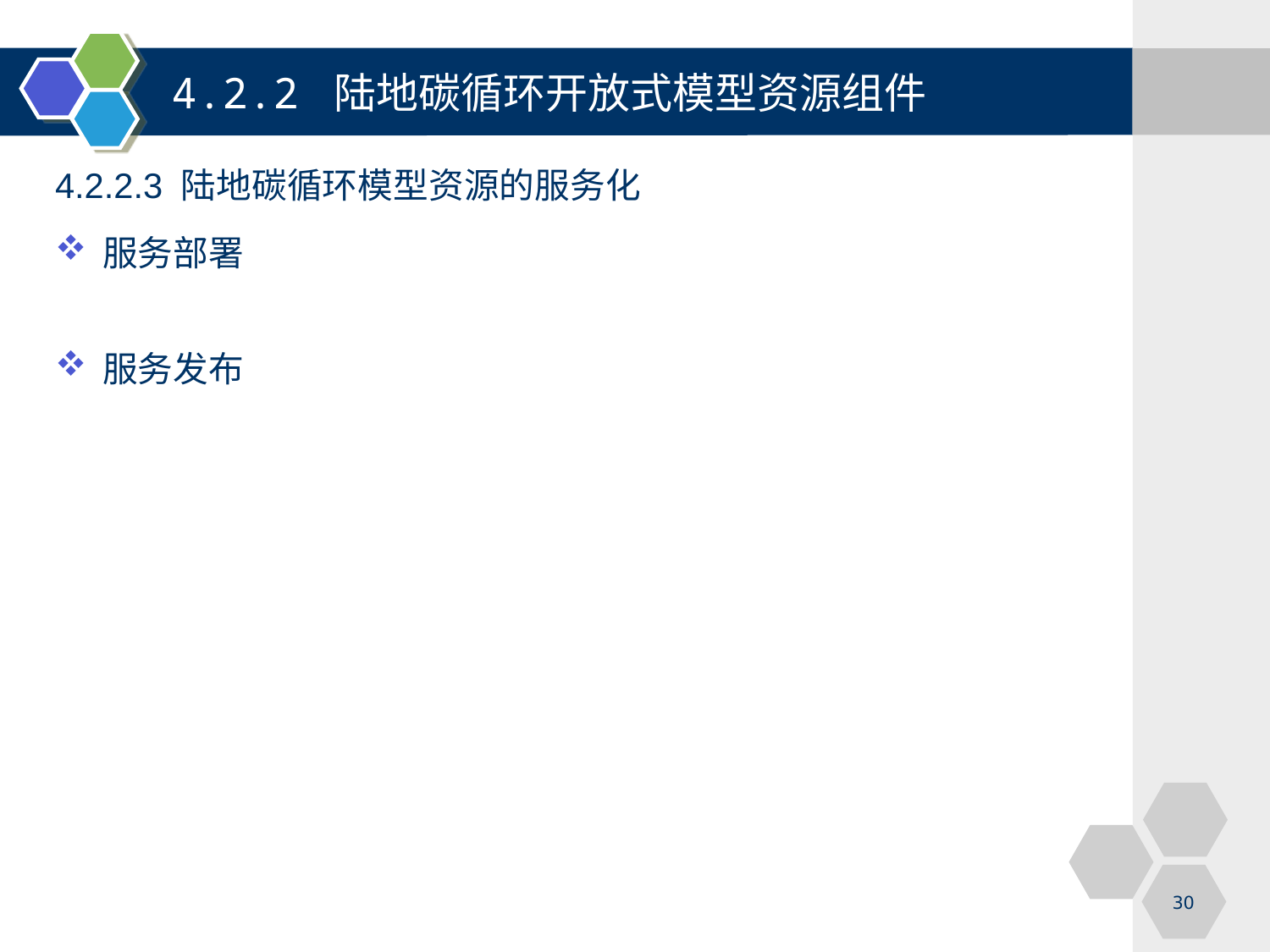

4.2.2 陆地碳循环开放式模型资源组件
4.2.2.3 陆地碳循环模型资源的服务化
服务部署

服务发布

30